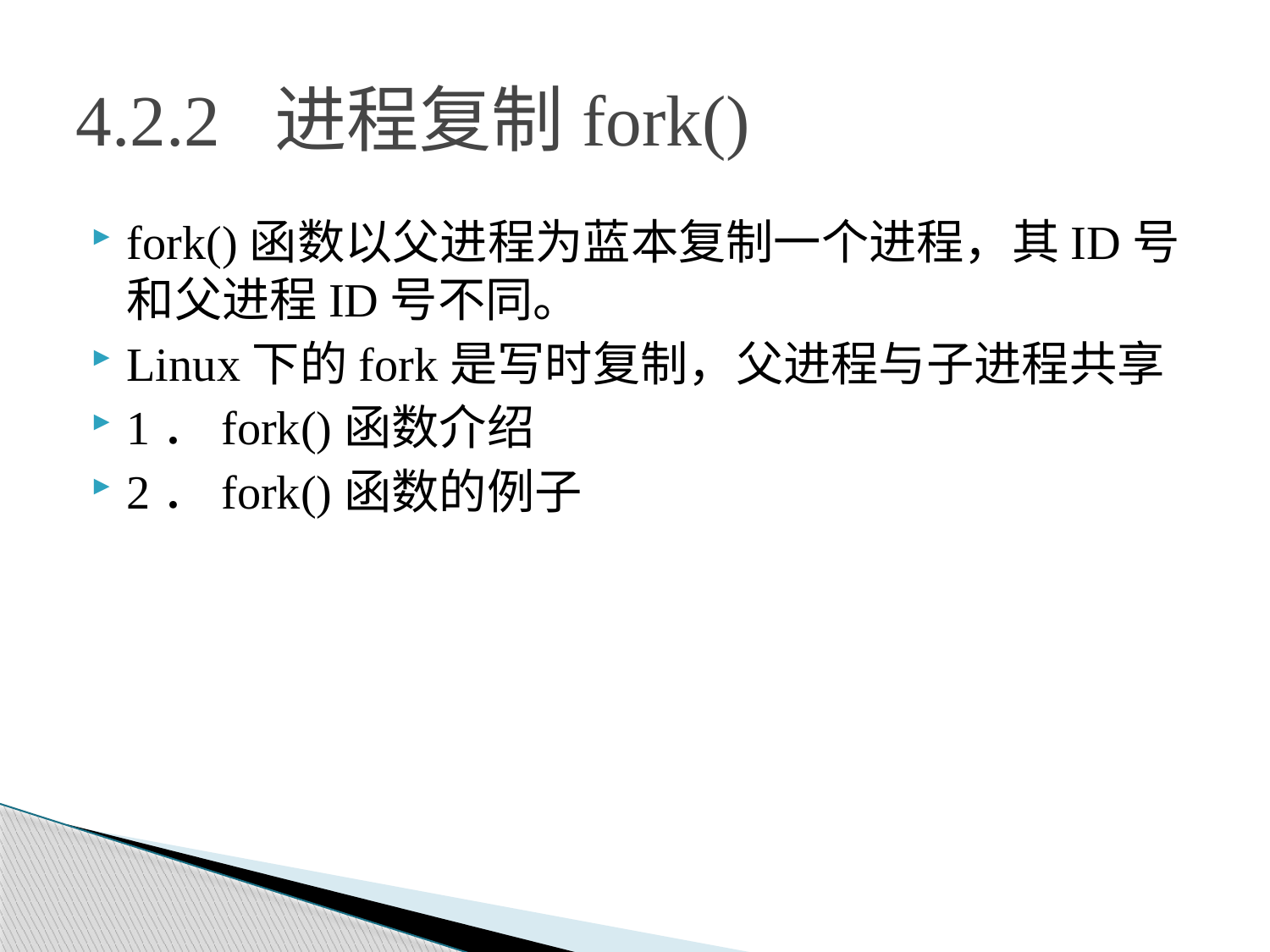

# 4.2.2  进程复制fork()
fork()函数以父进程为蓝本复制一个进程，其ID号和父进程ID号不同。
Linux下的fork是写时复制，父进程与子进程共享
1．fork()函数介绍
2．fork()函数的例子